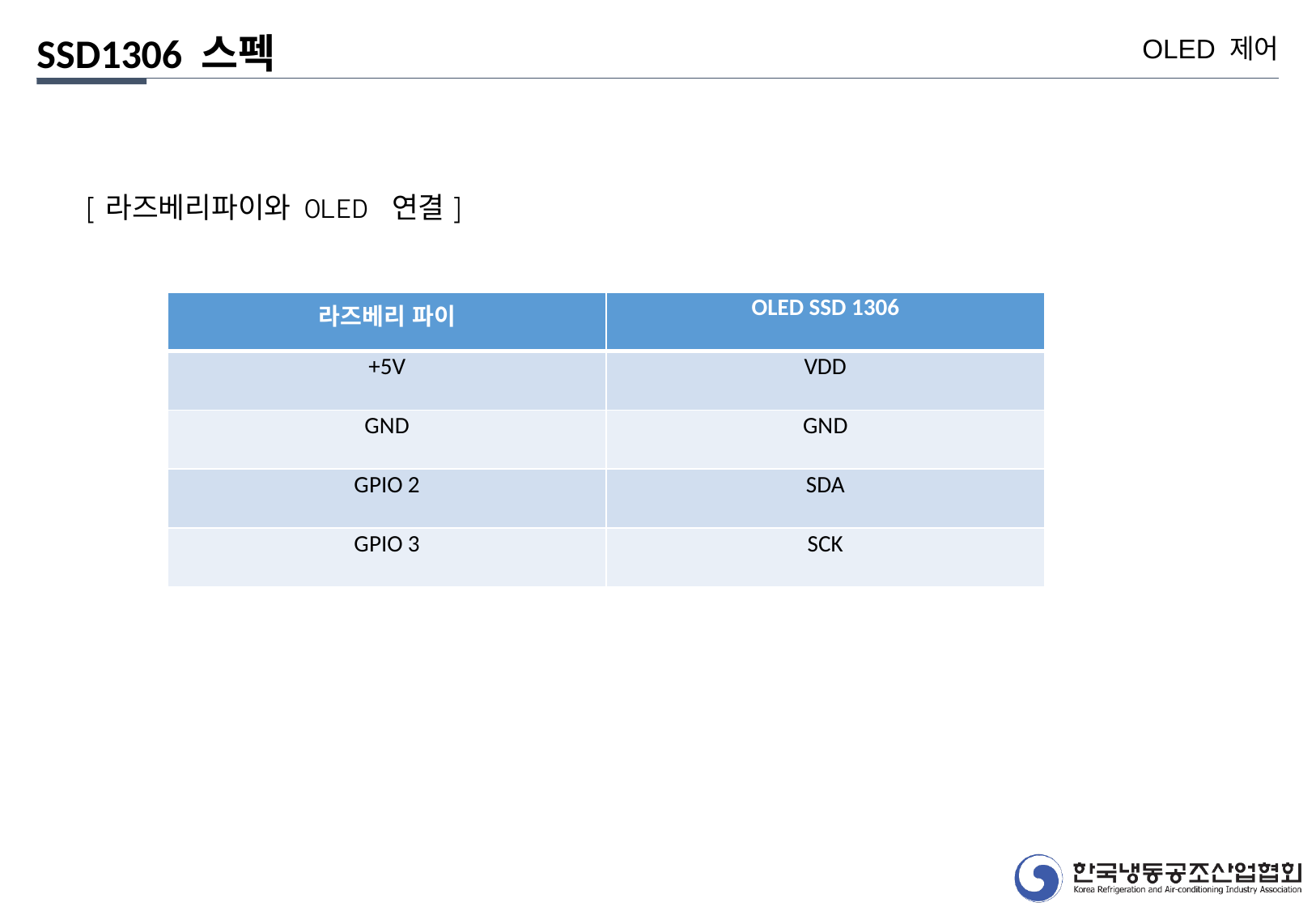

SSD1306 스펙
OLED 제어

[라즈베리파이와 OLED 연결]
| 라즈베리 파이 | OLED SSD 1306 |
| --- | --- |
| +5V | VDD |
| GND | GND |
| GPIO 2 | SDA |
| GPIO 3 | SCK |